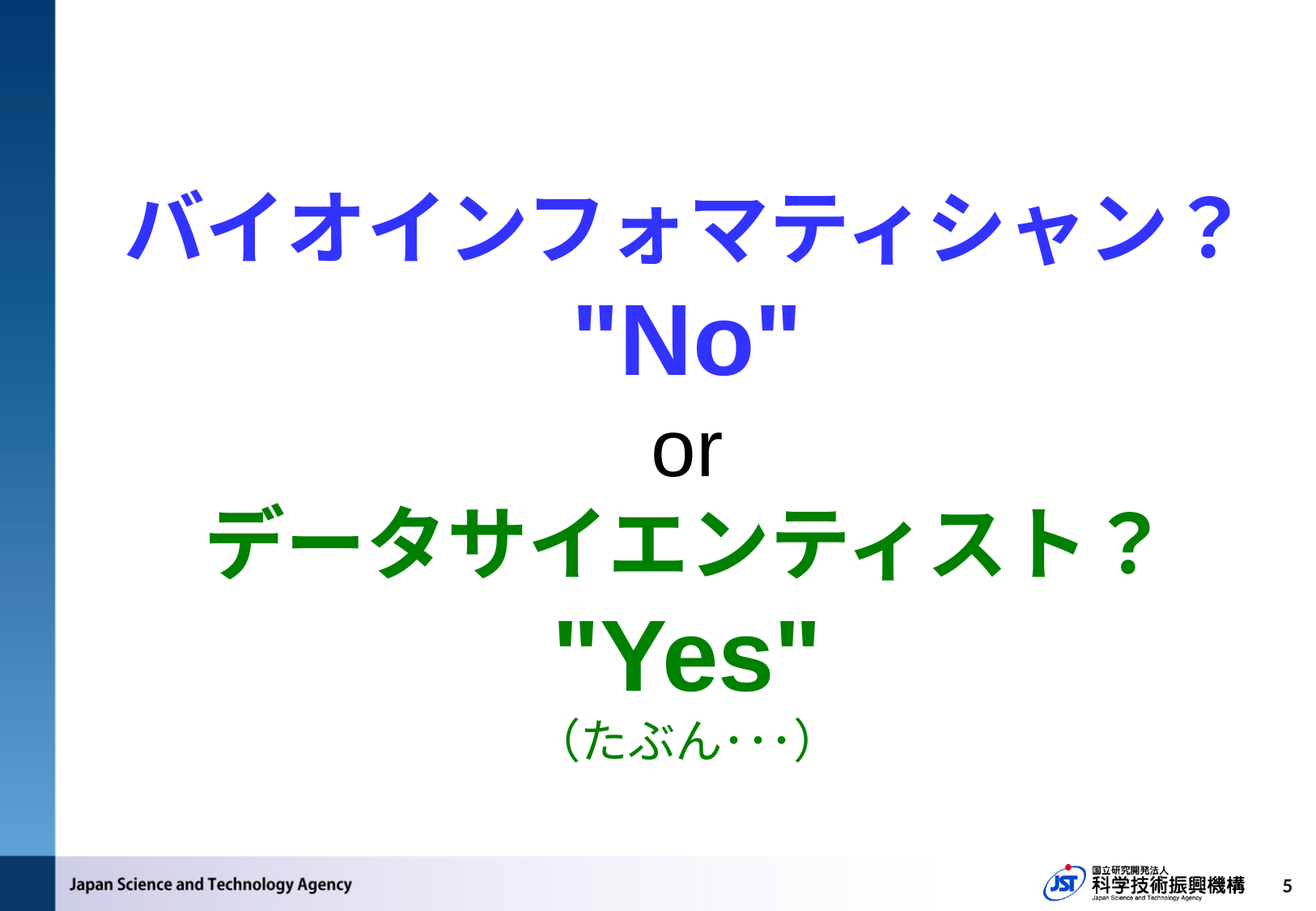

バイオインフォマティシャン？
"No"
or
データサイエンティスト？
"Yes"
（たぶん･･･）
5